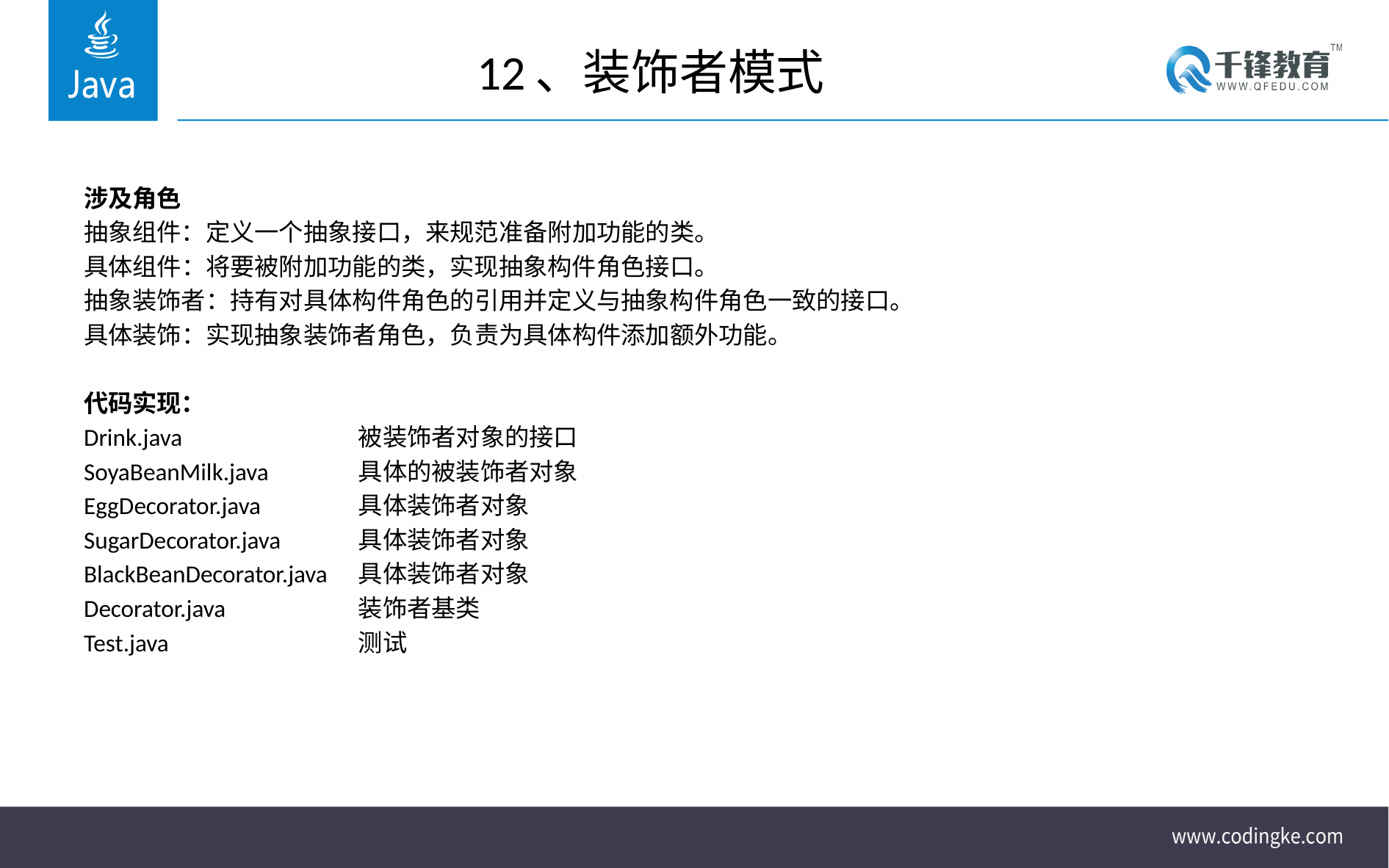

# 12、装饰者模式
涉及角色
抽象组件：定义一个抽象接口，来规范准备附加功能的类。
具体组件：将要被附加功能的类，实现抽象构件角色接口。
抽象装饰者：持有对具体构件角色的引用并定义与抽象构件角色一致的接口。
具体装饰：实现抽象装饰者角色，负责为具体构件添加额外功能。

代码实现：
Drink.java		被装饰者对象的接口
SoyaBeanMilk.java	具体的被装饰者对象
EggDecorator.java	具体装饰者对象
SugarDecorator.java	具体装饰者对象
BlackBeanDecorator.java	具体装饰者对象
Decorator.java		装饰者基类
Test.java		测试